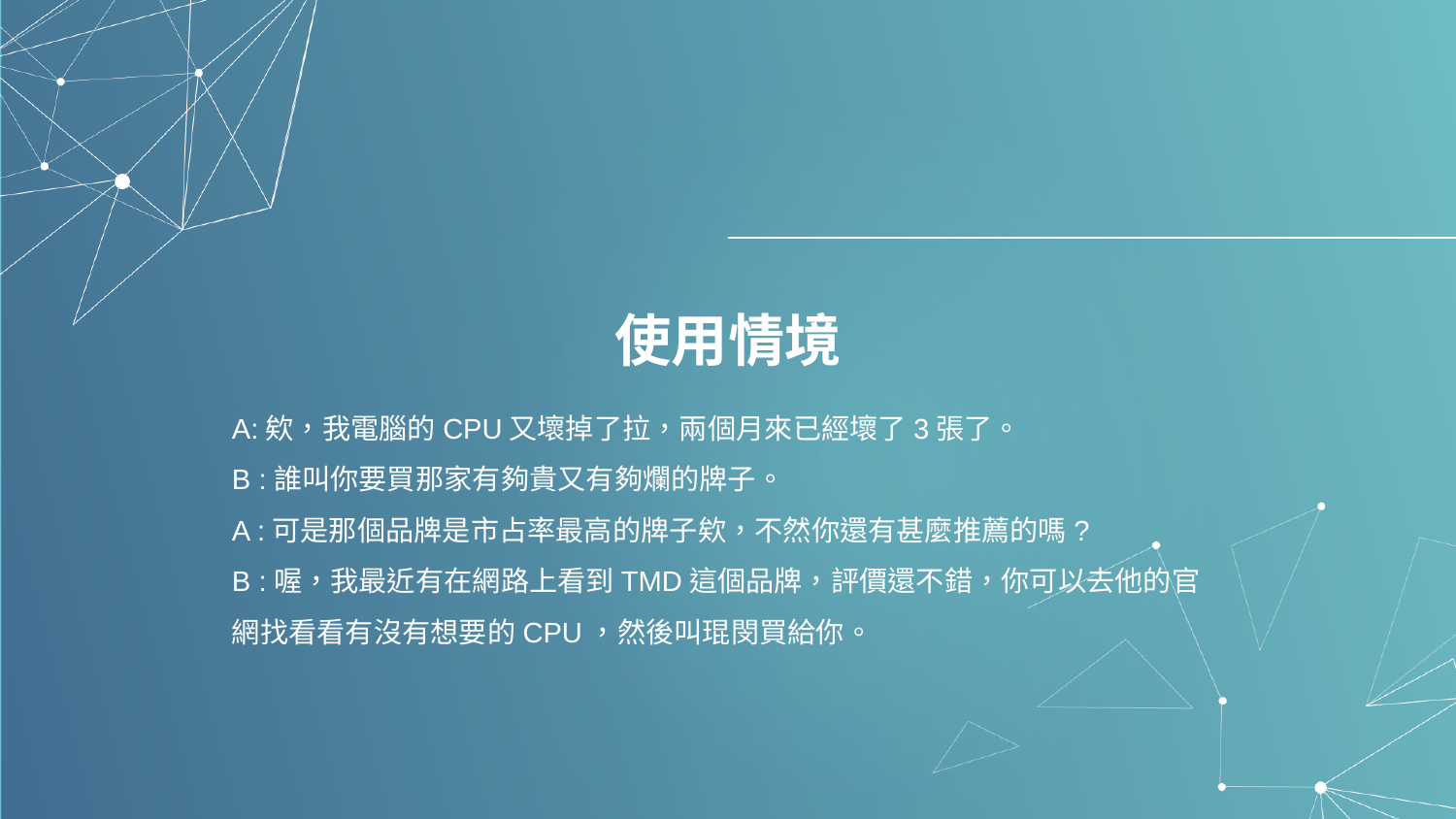

# 使用情境
A:欸，我電腦的CPU又壞掉了拉，兩個月來已經壞了3張了。
B :誰叫你要買那家有夠貴又有夠爛的牌子。
A :可是那個品牌是市占率最高的牌子欸，不然你還有甚麼推薦的嗎?
B :喔，我最近有在網路上看到TMD這個品牌，評價還不錯，你可以去他的官網找看看有沒有想要的CPU，然後叫琨閔買給你。